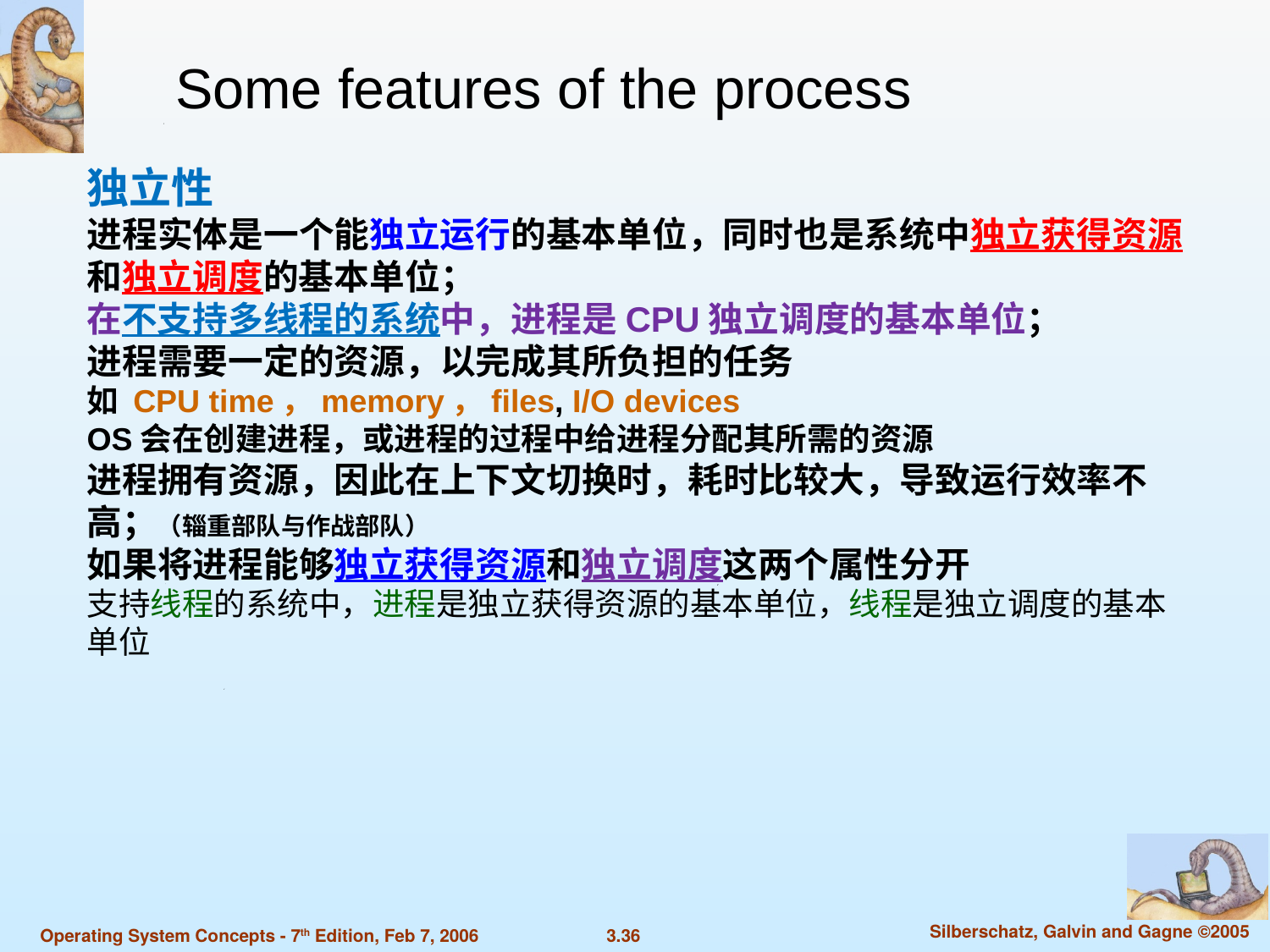

Some features of the process
独立性
进程实体是一个能独立运行的基本单位，同时也是系统中独立获得资源和独立调度的基本单位；
在不支持多线程的系统中，进程是CPU独立调度的基本单位；
进程需要一定的资源，以完成其所负担的任务
如 CPU time，memory，files, I/O devices
OS会在创建进程，或进程的过程中给进程分配其所需的资源
进程拥有资源，因此在上下文切换时，耗时比较大，导致运行效率不高；（辎重部队与作战部队）
如果将进程能够独立获得资源和独立调度这两个属性分开
支持线程的系统中，进程是独立获得资源的基本单位，线程是独立调度的基本单位